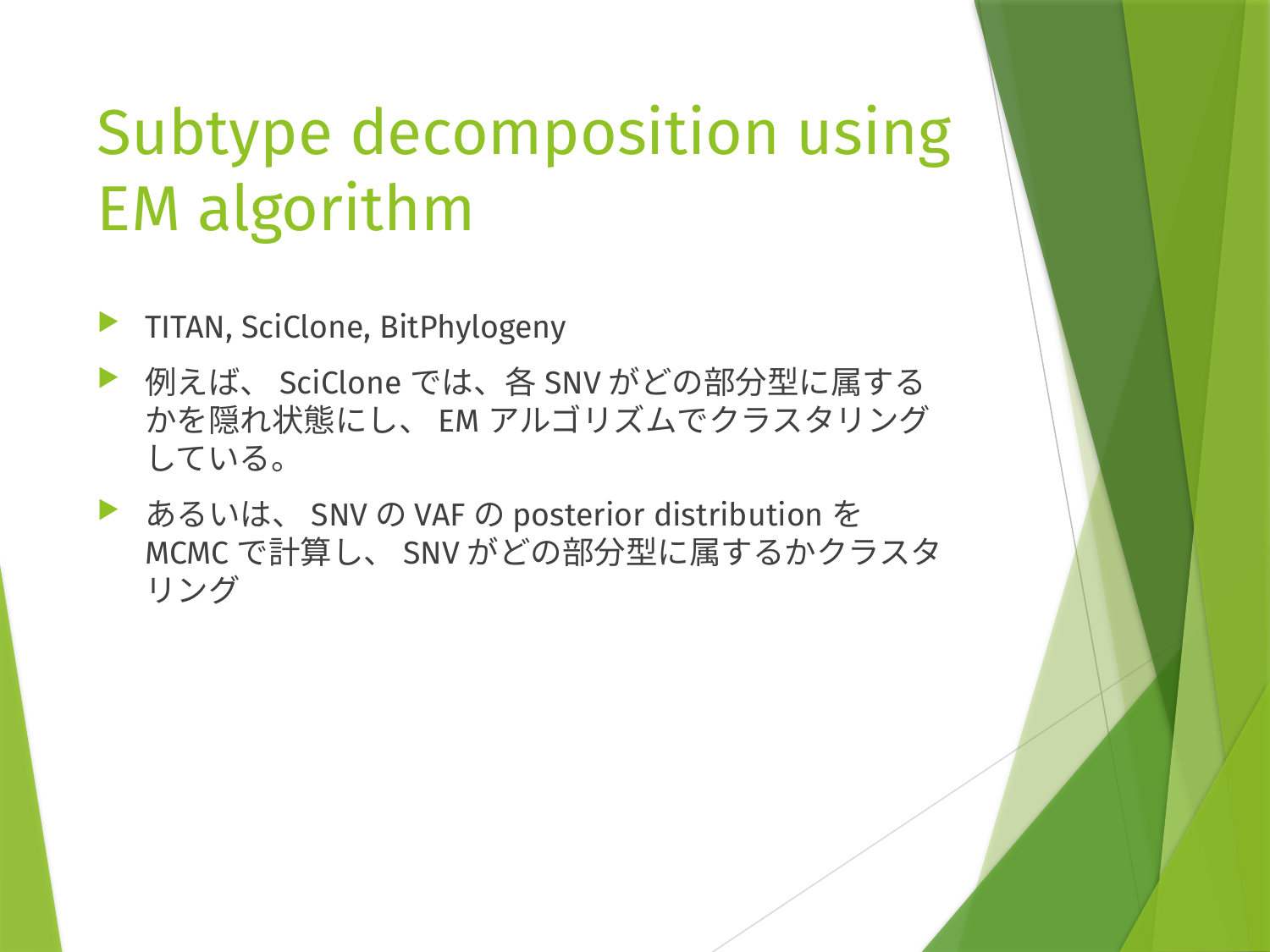

# Subtype decomposition using EM algorithm
TITAN, SciClone, BitPhylogeny
例えば、SciCloneでは、各SNVがどの部分型に属するかを隠れ状態にし、EMアルゴリズムでクラスタリングしている。
あるいは、SNVのVAFのposterior distributionをMCMCで計算し、SNVがどの部分型に属するかクラスタリング